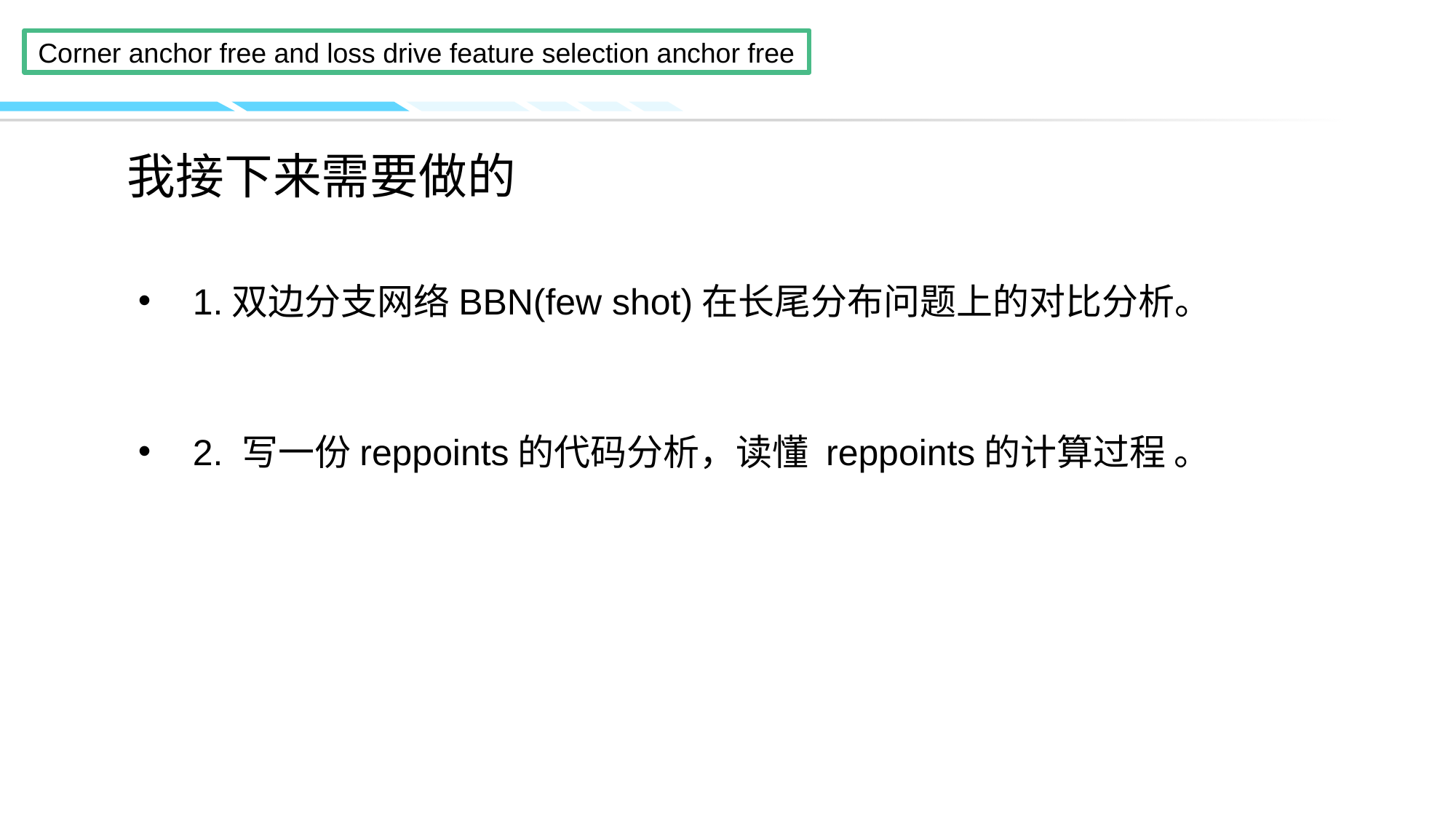

# 我接下来需要做的
1.双边分支网络BBN(few shot)在长尾分布问题上的对比分析。
2. 写一份reppoints的代码分析，读懂 reppoints的计算过程 。